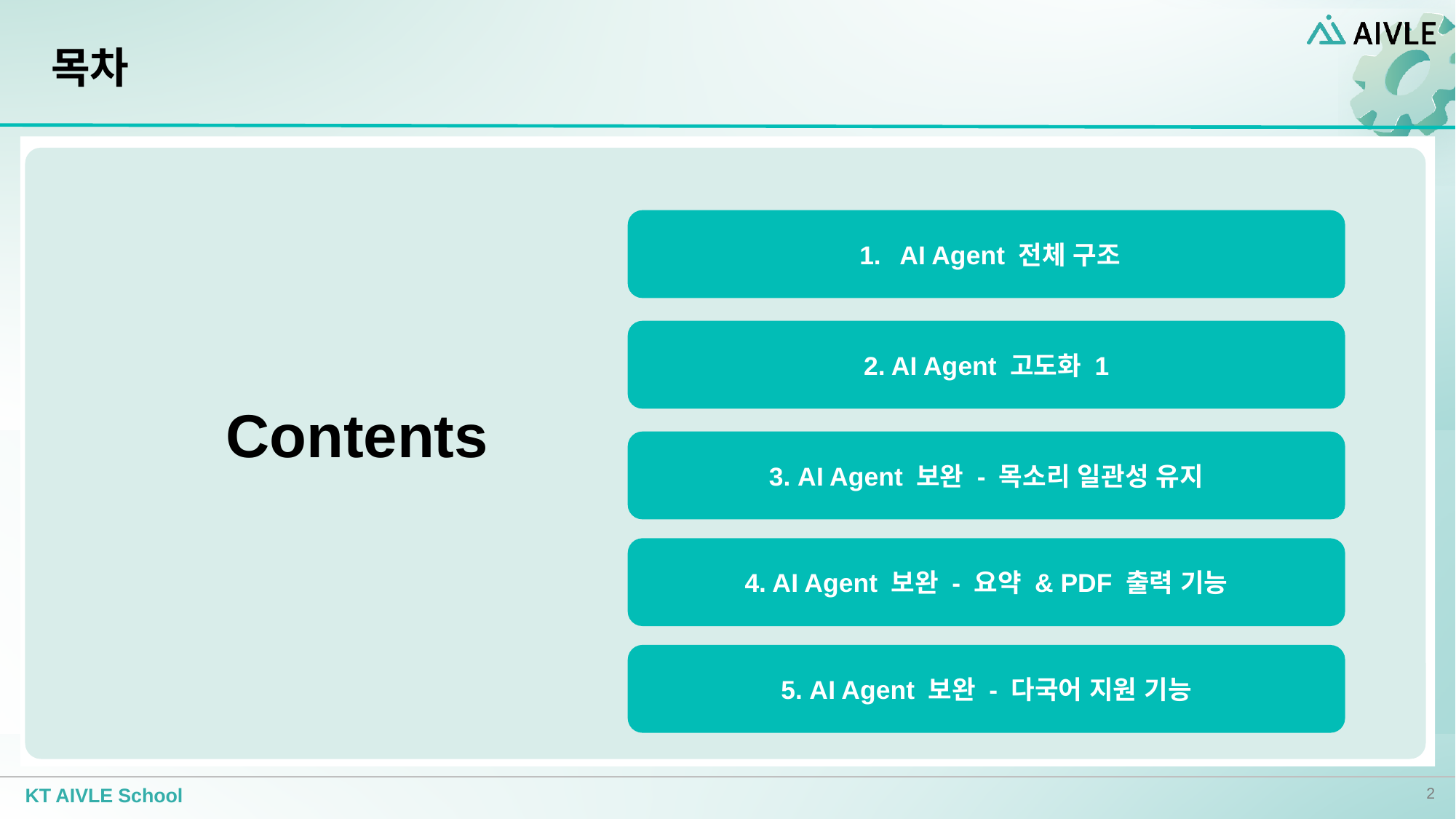

# 목차

전체 구조
AI Agent 전체 구조
2.	AI Agent 고도화1
2. AI Agent 고도화 1
Contents
3.	AI Agent 보완 - 다국어 지원
3. AI Agent 보완 - 목소리 일관성 유지
4.	인터뷰 실행 & 최종 피드백 출력
4. AI Agent 보완 - 요약 & PDF 출력 기능
5.    Gradio 연결
5. AI Agent 보완 - 다국어 지원 기능